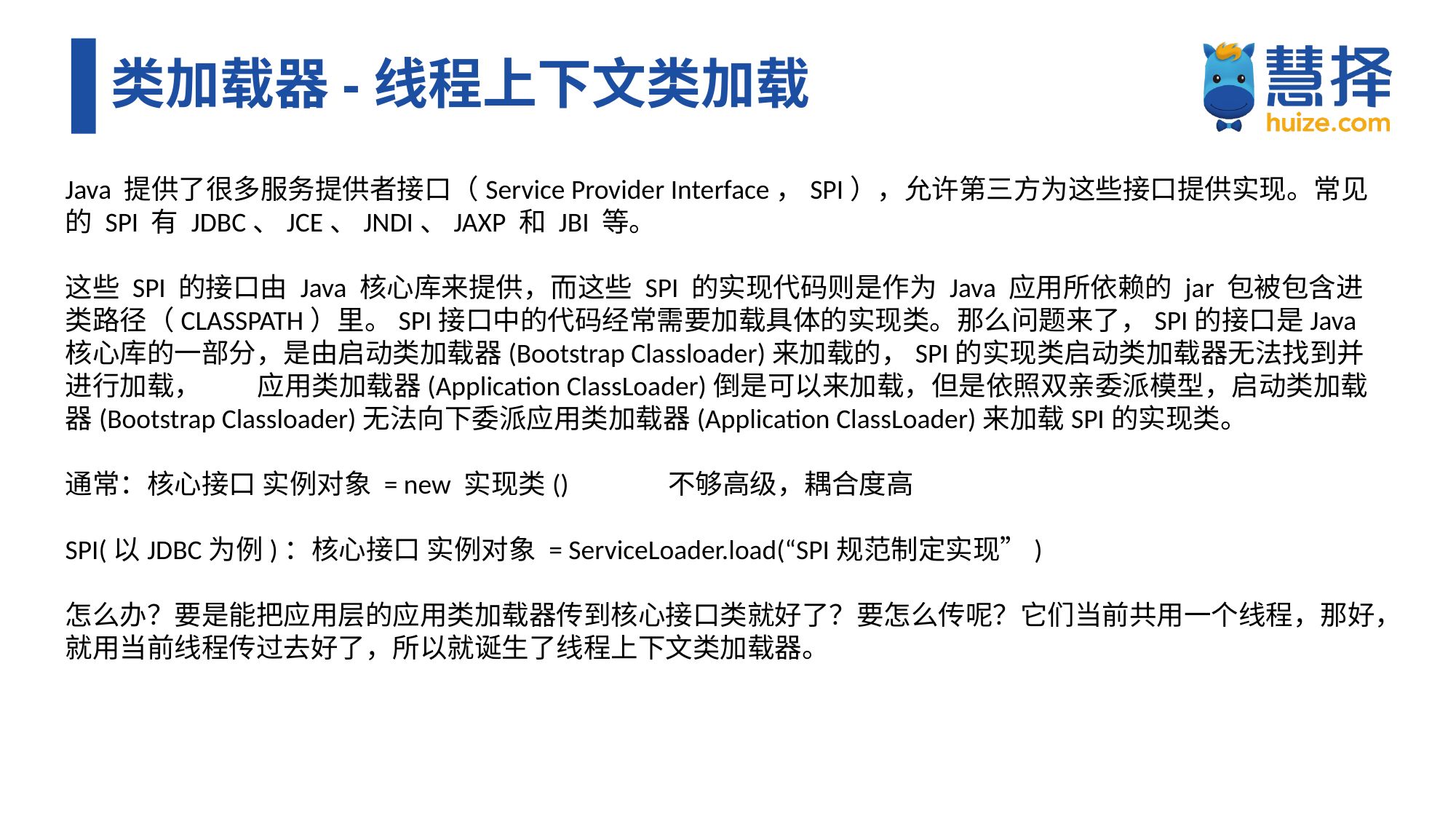

# 类加载器-线程上下文类加载
Java 提供了很多服务提供者接口（Service Provider Interface，SPI），允许第三方为这些接口提供实现。常见的 SPI 有 JDBC、JCE、JNDI、JAXP 和 JBI 等。

这些 SPI 的接口由 Java 核心库来提供，而这些 SPI 的实现代码则是作为 Java 应用所依赖的 jar 包被包含进类路径（CLASSPATH）里。SPI接口中的代码经常需要加载具体的实现类。那么问题来了，SPI的接口是Java核心库的一部分，是由启动类加载器(Bootstrap Classloader)来加载的，SPI的实现类启动类加载器无法找到并进行加载，         应用类加载器(Application ClassLoader)倒是可以来加载，但是依照双亲委派模型，启动类加载器(Bootstrap Classloader)无法向下委派应用类加载器(Application ClassLoader)来加载SPI的实现类。

通常：核心接口 实例对象 = new 实现类()               不够高级，耦合度高

SPI(以JDBC为例)：核心接口 实例对象 = ServiceLoader.load(“SPI规范制定实现”)

怎么办？要是能把应用层的应用类加载器传到核心接口类就好了？要怎么传呢？它们当前共用一个线程，那好，就用当前线程传过去好了，所以就诞生了线程上下文类加载器。